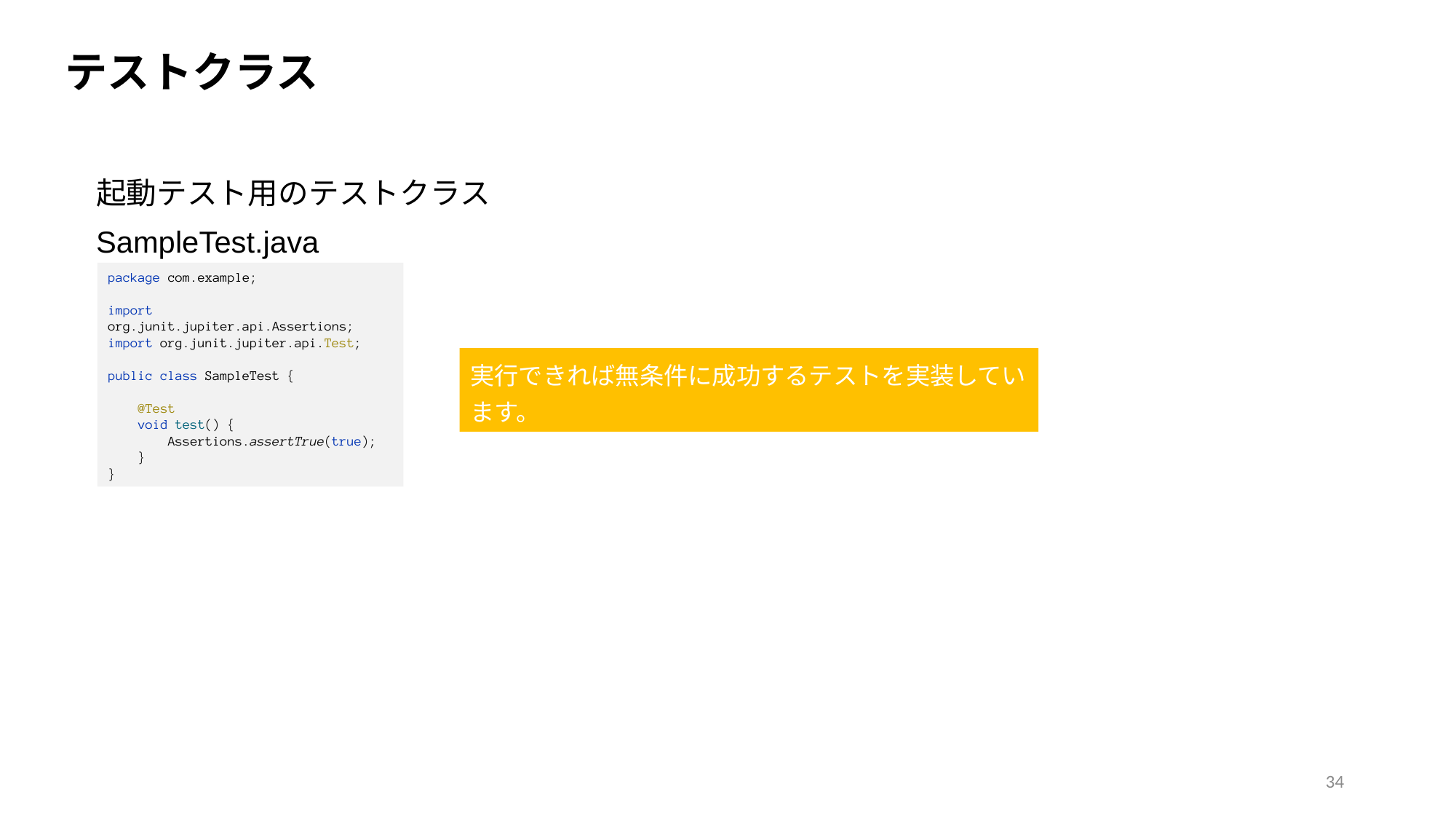

テストクラス
起動テスト用のテストクラス
SampleTest.java
package com.example;
import org.junit.jupiter.api.Assertions;
import org.junit.jupiter.api.Test;
public class SampleTest {
    @Test
    void test() {
        Assertions.assertTrue(true);
    }
}
実行できれば無条件に成功するテストを実装しています。
34